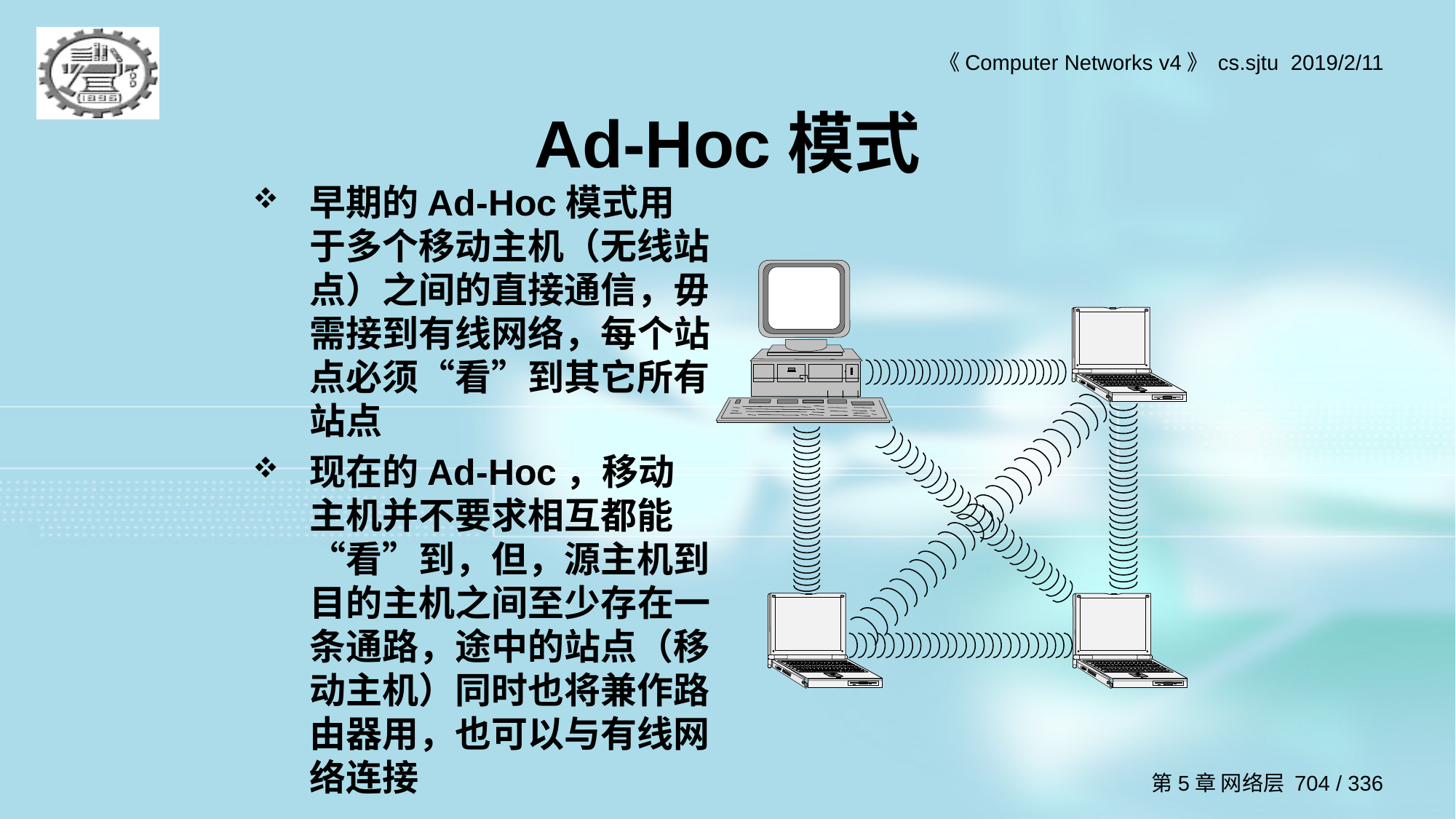

Ad-Hoc模式
早期的Ad-Hoc模式用于多个移动主机（无线站点）之间的直接通信，毋需接到有线网络，每个站点必须“看”到其它所有站点
现在的Ad-Hoc，移动主机并不要求相互都能“看”到，但，源主机到目的主机之间至少存在一条通路，途中的站点（移动主机）同时也将兼作路由器用，也可以与有线网络连接